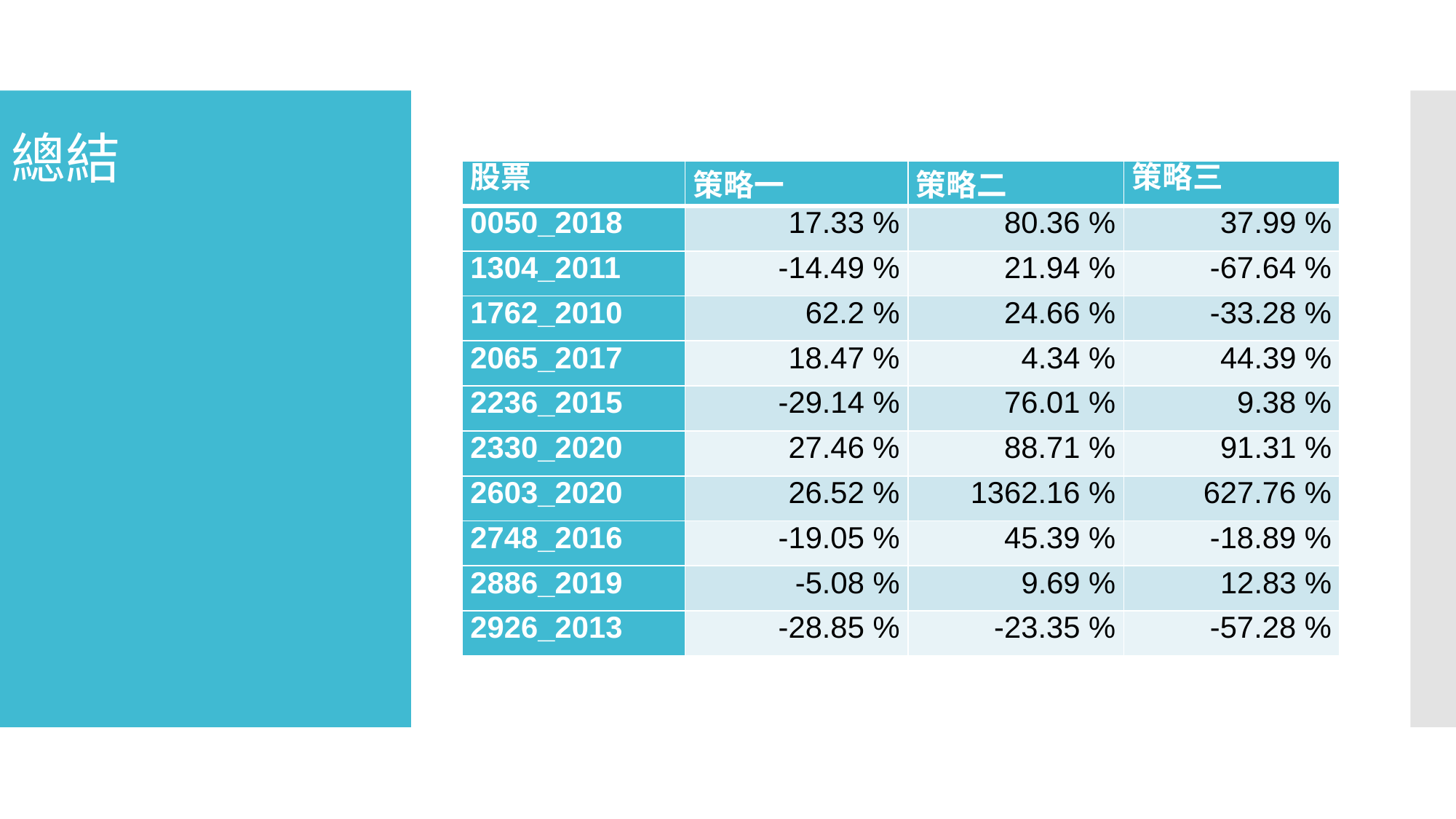

# 總結
| 股票 | 策略一 | 策略二 | 策略三 |
| --- | --- | --- | --- |
| 0050\_2018 | 17.33 % | 80.36 % | 37.99 % |
| 1304\_2011 | -14.49 % | 21.94 % | -67.64 % |
| 1762\_2010 | 62.2 % | 24.66 % | -33.28 % |
| 2065\_2017 | 18.47 % | 4.34 % | 44.39 % |
| 2236\_2015 | -29.14 % | 76.01 % | 9.38 % |
| 2330\_2020 | 27.46 % | 88.71 % | 91.31 % |
| 2603\_2020 | 26.52 % | 1362.16 % | 627.76 % |
| 2748\_2016 | -19.05 % | 45.39 % | -18.89 % |
| 2886\_2019 | -5.08 % | 9.69 % | 12.83 % |
| 2926\_2013 | -28.85 % | -23.35 % | -57.28 % |